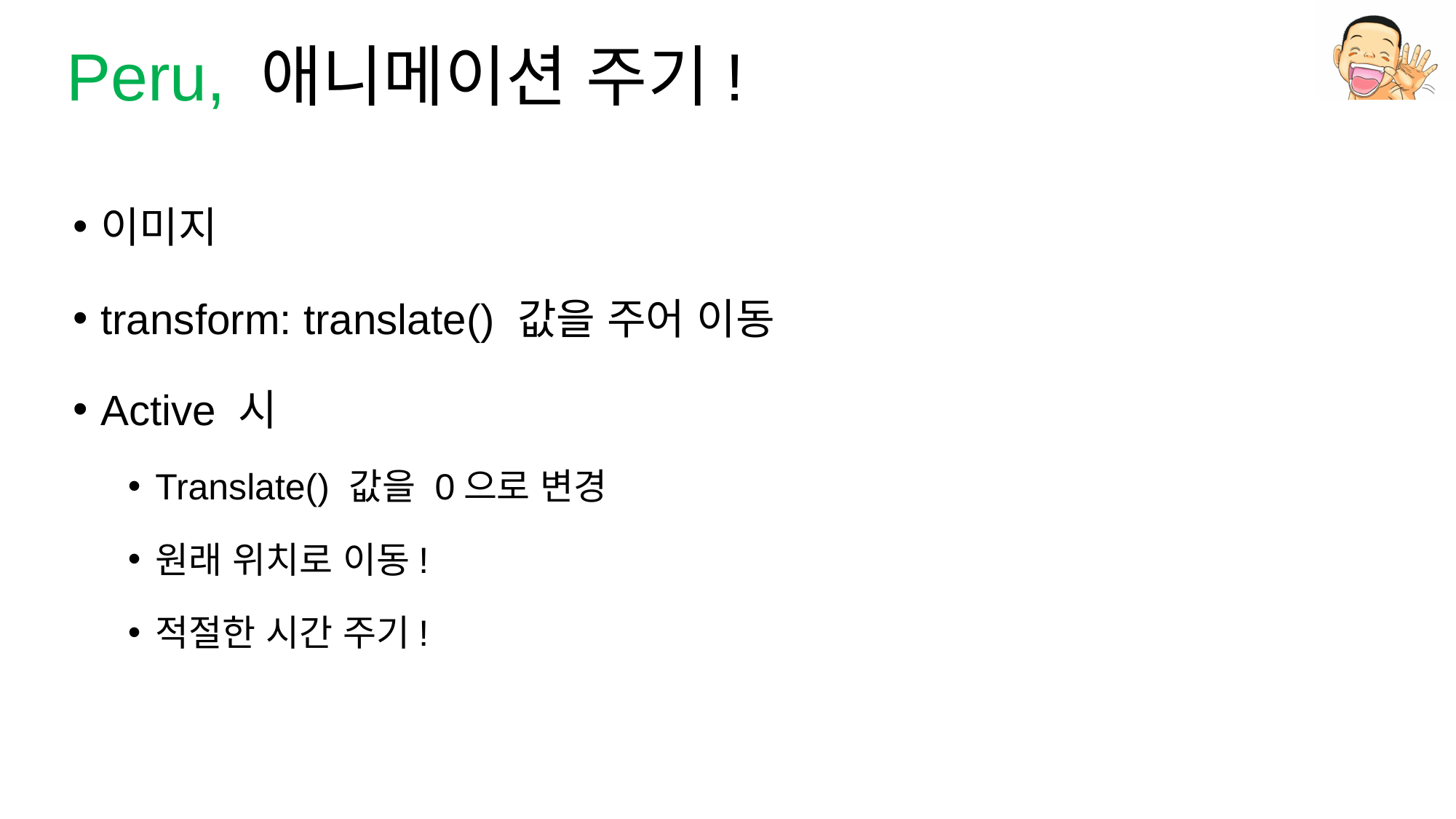

# Peru, 애니메이션 주기!
이미지
transform: translate() 값을 주어 이동
Active 시
Translate() 값을 0으로 변경
원래 위치로 이동!
적절한 시간 주기!